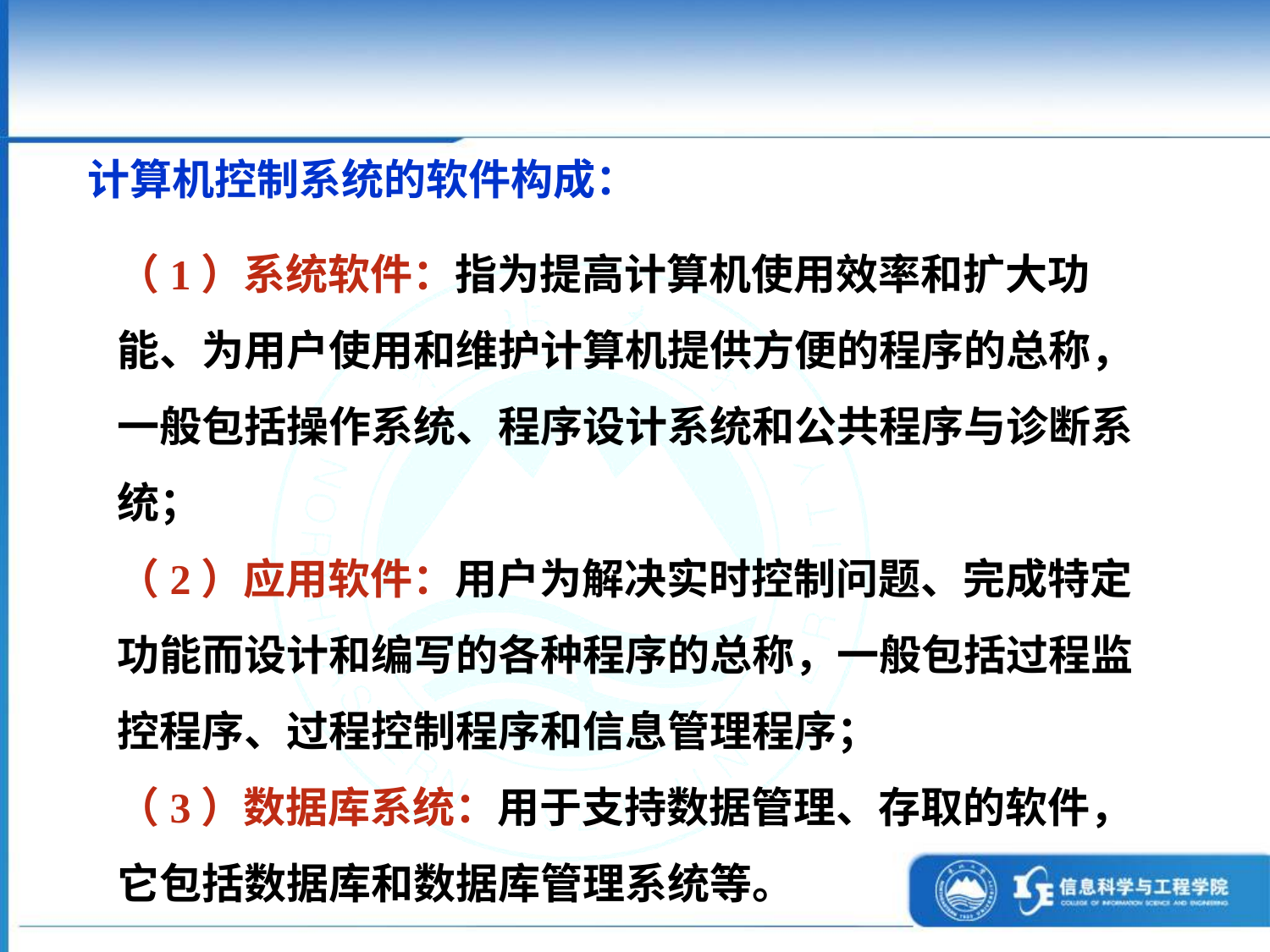

计算机控制系统的软件构成：
（1）系统软件：指为提高计算机使用效率和扩大功能、为用户使用和维护计算机提供方便的程序的总称，一般包括操作系统、程序设计系统和公共程序与诊断系统；
（2）应用软件：用户为解决实时控制问题、完成特定功能而设计和编写的各种程序的总称，一般包括过程监控程序、过程控制程序和信息管理程序；
（3）数据库系统：用于支持数据管理、存取的软件，它包括数据库和数据库管理系统等。